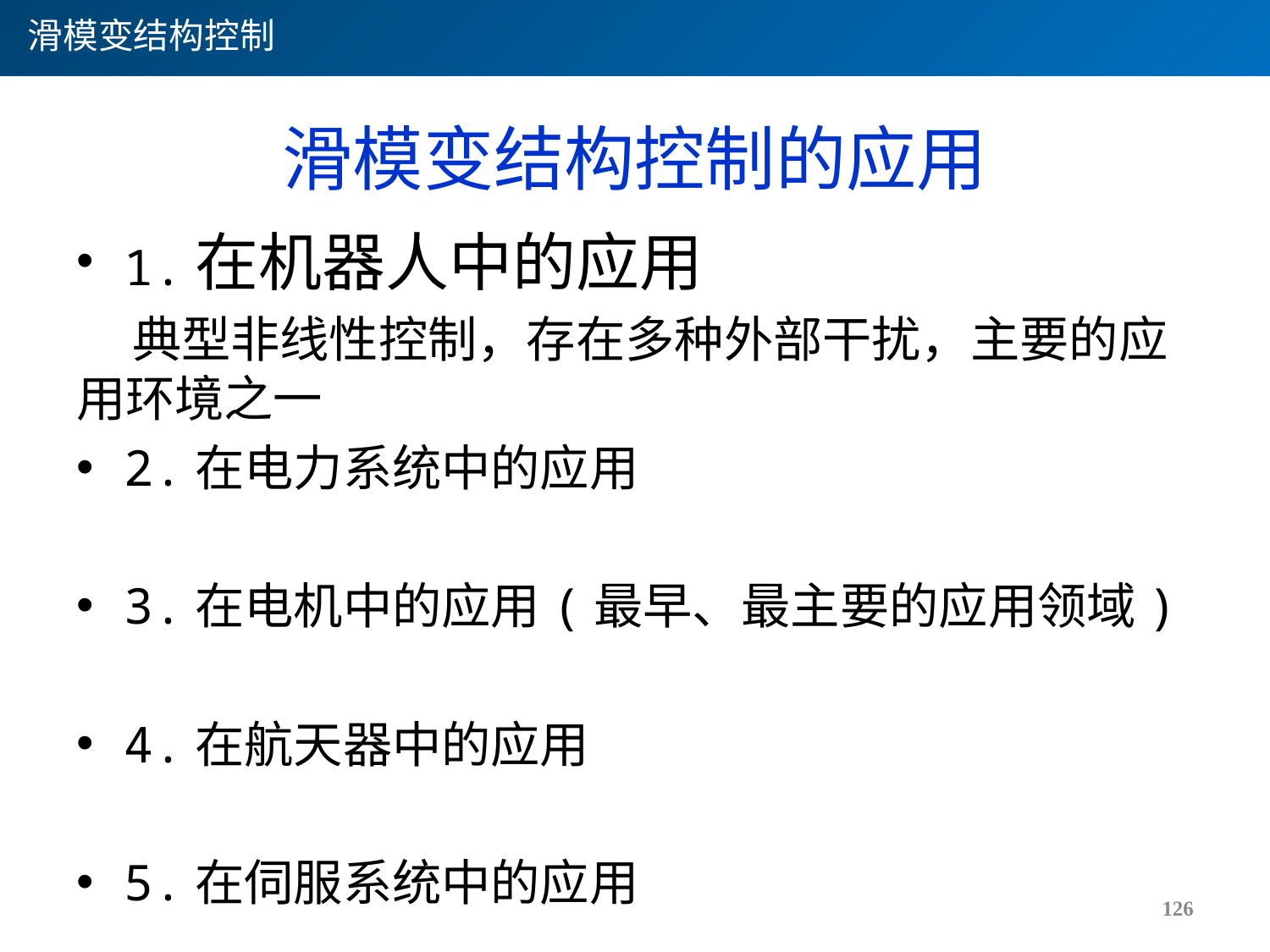

滑模变结构控制

# 滑模变结构控制的应用
1.在机器人中的应用
    典型非线性控制，存在多种外部干扰，主要的应用环境之一
2.在电力系统中的应用

3.在电机中的应用(最早、最主要的应用领域)

4.在航天器中的应用

5.在伺服系统中的应用

126